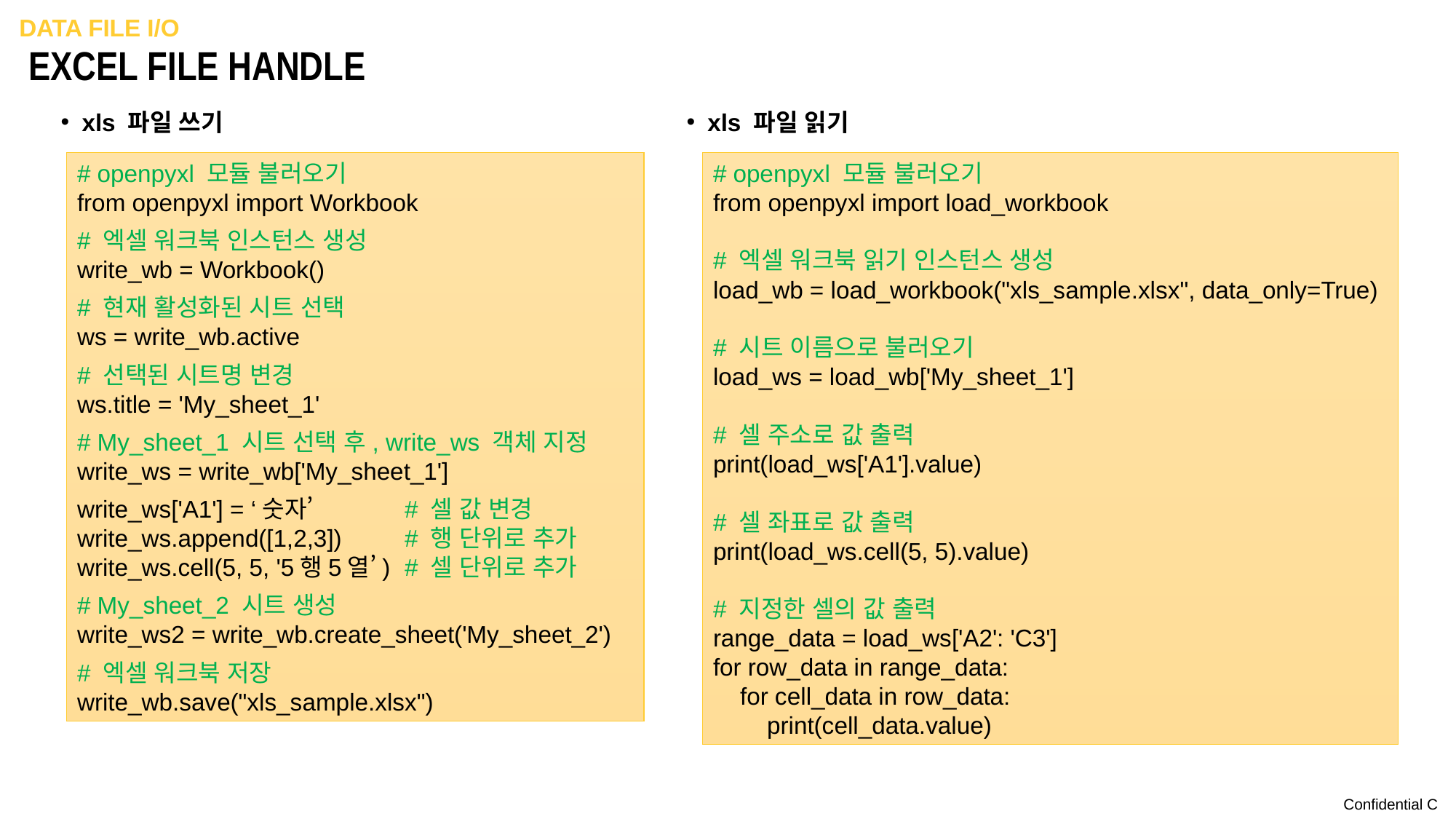

Data File I/O
# excel file handle
 xls 파일 쓰기
 xls 파일 읽기
# openpyxl 모듈 불러오기
from openpyxl import Workbook

# 엑셀 워크북 인스턴스 생성
write_wb = Workbook()

# 현재 활성화된 시트 선택
ws = write_wb.active

# 선택된 시트명 변경
ws.title = 'My_sheet_1'

# My_sheet_1 시트 선택 후, write_ws 객체 지정
write_ws = write_wb['My_sheet_1']

write_ws['A1'] = ‘숫자’	# 셀 값 변경
write_ws.append([1,2,3]) 	# 행 단위로 추가
write_ws.cell(5, 5, '5행5열’)	# 셀 단위로 추가

# My_sheet_2 시트 생성
write_ws2 = write_wb.create_sheet('My_sheet_2')

# 엑셀 워크북 저장
write_wb.save("xls_sample.xlsx")
# openpyxl 모듈 불러오기
from openpyxl import load_workbook

# 엑셀 워크북 읽기 인스턴스 생성
load_wb = load_workbook("xls_sample.xlsx", data_only=True)

# 시트 이름으로 불러오기
load_ws = load_wb['My_sheet_1']

# 셀 주소로 값 출력
print(load_ws['A1'].value)

# 셀 좌표로 값 출력
print(load_ws.cell(5, 5).value)

# 지정한 셀의 값 출력
range_data = load_ws['A2': 'C3']
for row_data in range_data:
    for cell_data in row_data:
        print(cell_data.value)